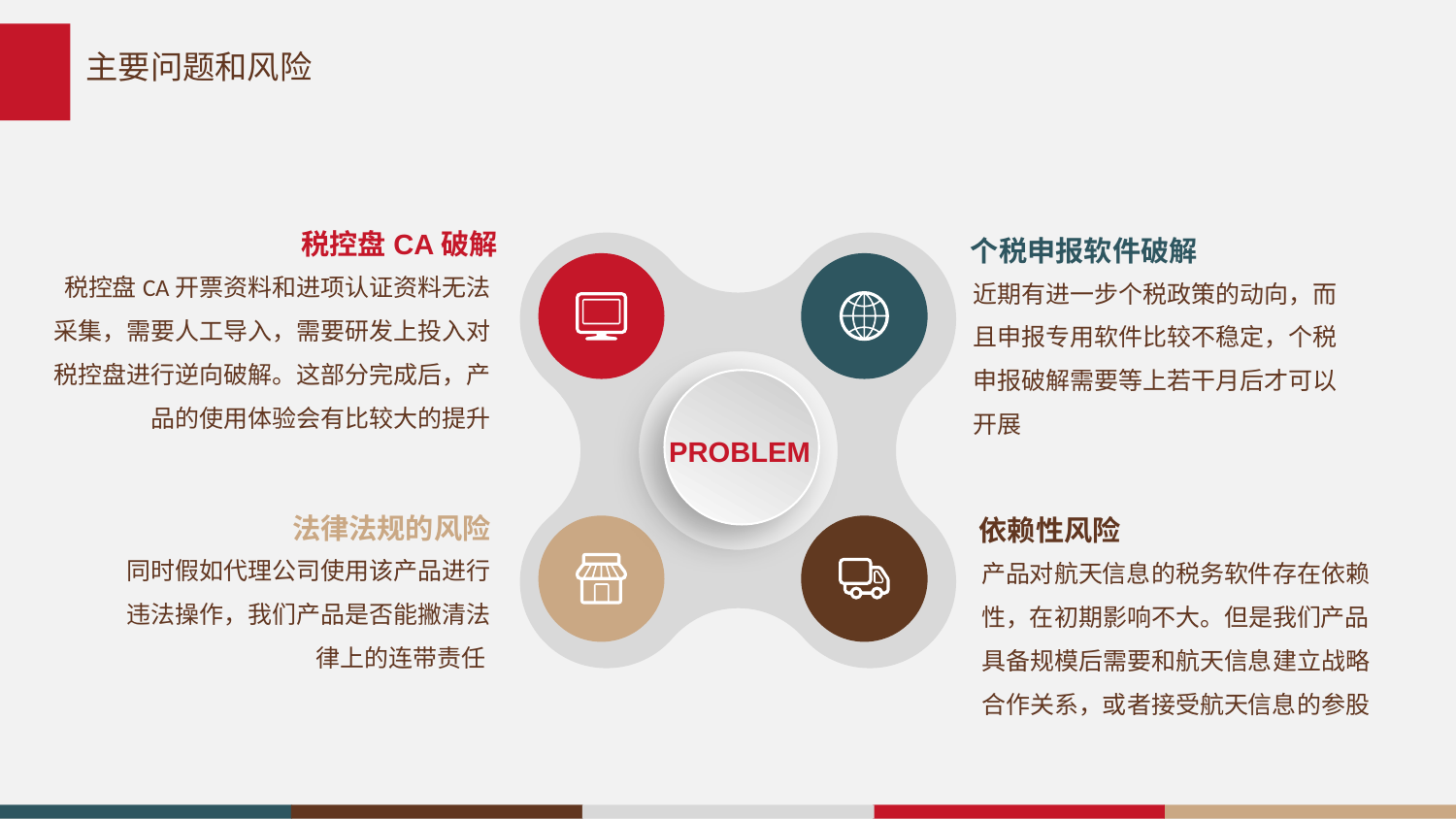

# 主要问题和风险
税控盘CA破解
个税申报软件破解

税控盘CA开票资料和进项认证资料无法采集，需要人工导入，需要研发上投入对税控盘进行逆向破解。这部分完成后，产品的使用体验会有比较大的提升

近期有进一步个税政策的动向，而且申报专用软件比较不稳定，个税申报破解需要等上若干月后才可以开展

PROBLEM
法律法规的风险
依赖性风险

同时假如代理公司使用该产品进行违法操作，我们产品是否能撇清法律上的连带责任
产品对航天信息的税务软件存在依赖性，在初期影响不大。但是我们产品具备规模后需要和航天信息建立战略合作关系，或者接受航天信息的参股